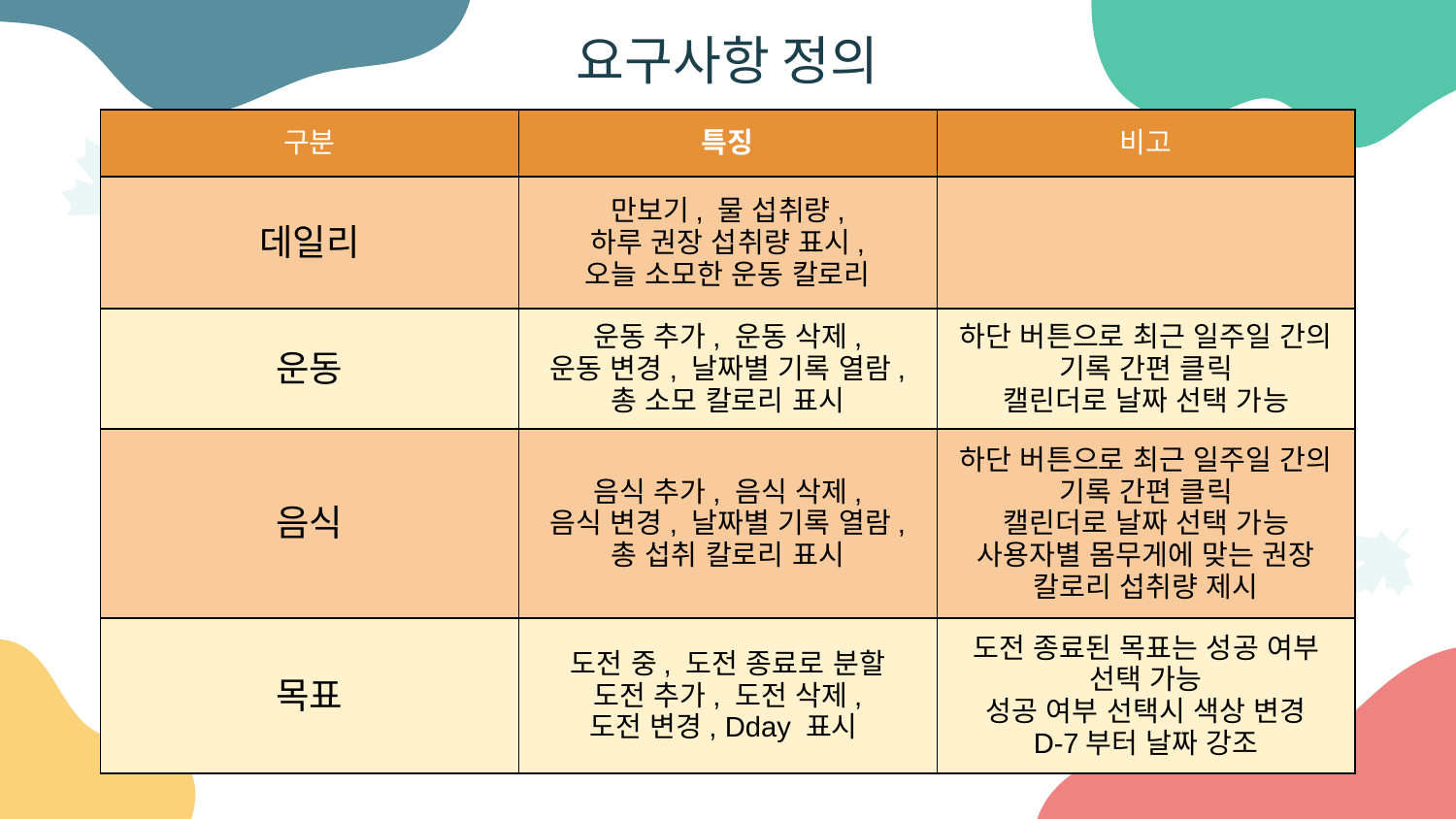

# 요구사항 정의
| 구분 | 특징 | 비고 |
| --- | --- | --- |
| 데일리 | 만보기, 물 섭취량, 하루 권장 섭취량 표시, 오늘 소모한 운동 칼로리 |  |
| 운동 | 운동 추가, 운동 삭제, 운동 변경, 날짜별 기록 열람, 총 소모 칼로리 표시 | 하단 버튼으로 최근 일주일 간의 기록 간편 클릭 캘린더로 날짜 선택 가능 |
| 음식 | 음식 추가, 음식 삭제, 음식 변경, 날짜별 기록 열람, 총 섭취 칼로리 표시 | 하단 버튼으로 최근 일주일 간의 기록 간편 클릭 캘린더로 날짜 선택 가능 사용자별 몸무게에 맞는 권장 칼로리 섭취량 제시 |
| 목표 | 도전 중, 도전 종료로 분할 도전 추가, 도전 삭제, 도전 변경, Dday 표시 | 도전 종료된 목표는 성공 여부 선택 가능 성공 여부 선택시 색상 변경 D-7부터 날짜 강조 |